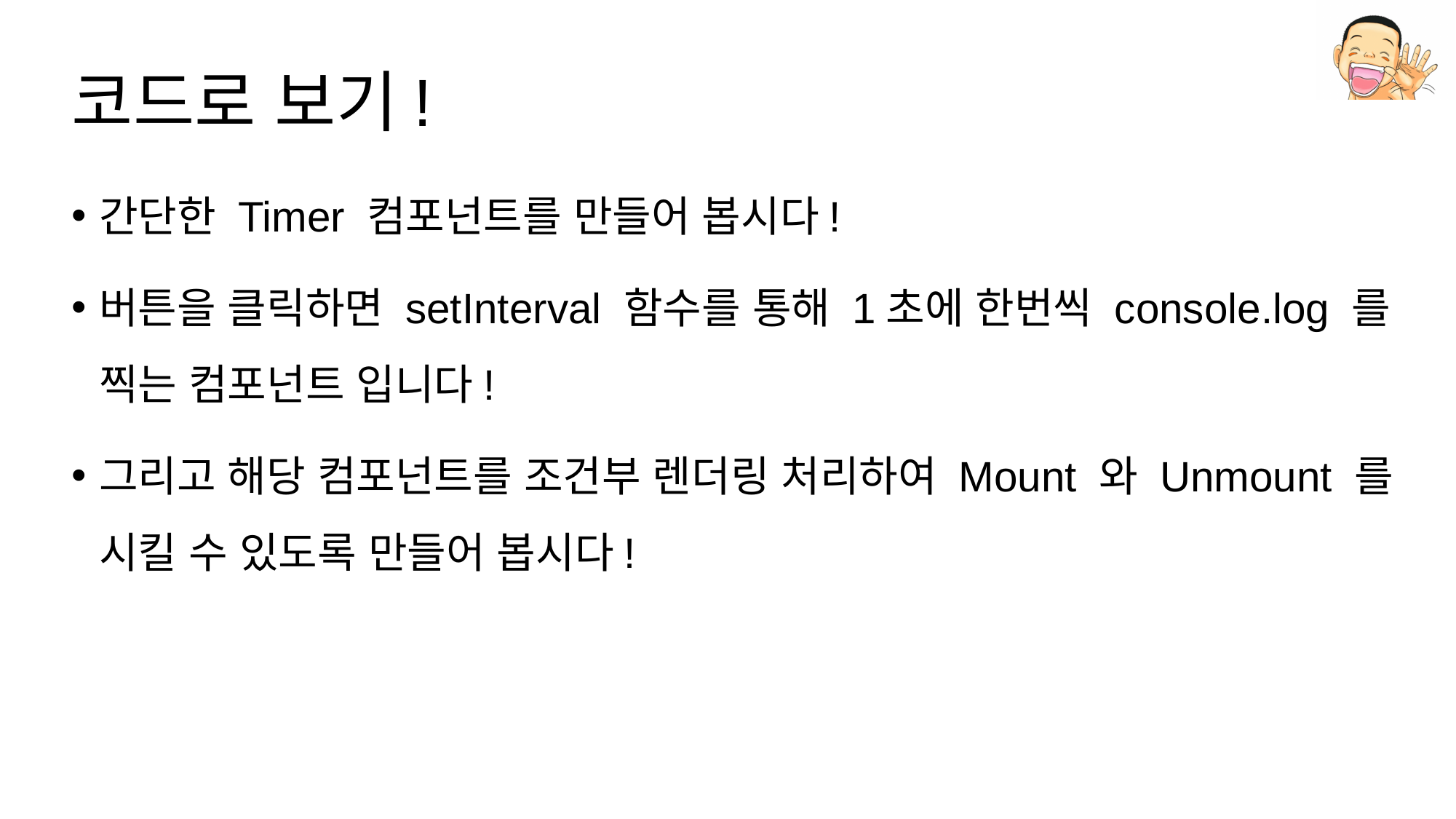

# 코드로 보기!
간단한 Timer 컴포넌트를 만들어 봅시다!
버튼을 클릭하면 setInterval 함수를 통해 1초에 한번씩 console.log 를 찍는 컴포넌트 입니다!
그리고 해당 컴포넌트를 조건부 렌더링 처리하여 Mount 와 Unmount 를 시킬 수 있도록 만들어 봅시다!